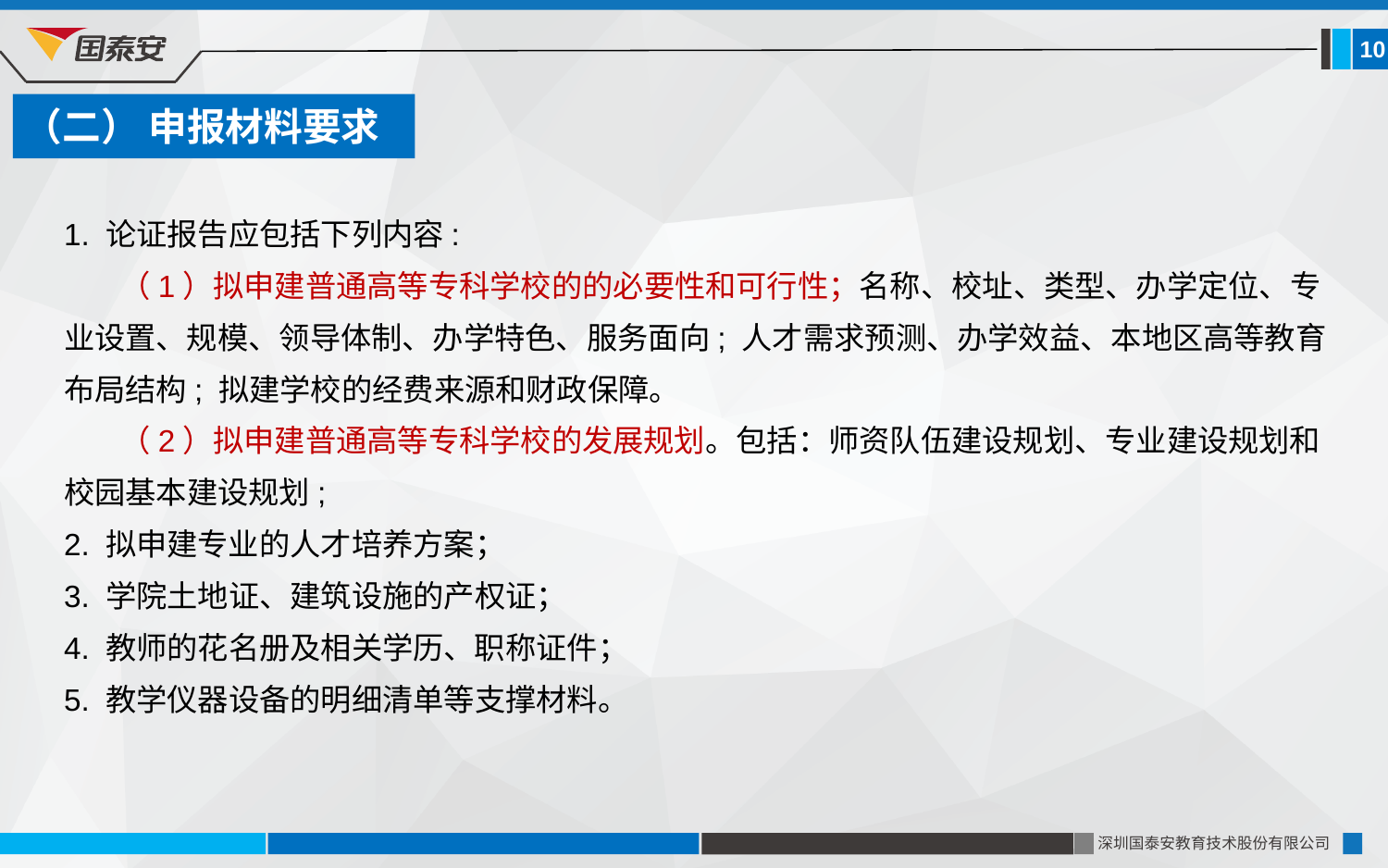

10
（二） 申报材料要求
1. 论证报告应包括下列内容:
       （1）拟申建普通高等专科学校的的必要性和可行性；名称、校址、类型、办学定位、专业设置、规模、领导体制、办学特色、服务面向; 人才需求预测、办学效益、本地区高等教育布局结构; 拟建学校的经费来源和财政保障。
       （2）拟申建普通高等专科学校的发展规划。包括：师资队伍建设规划、专业建设规划和校园基本建设规划;
2. 拟申建专业的人才培养方案；
3. 学院土地证、建筑设施的产权证；
4. 教师的花名册及相关学历、职称证件；
5. 教学仪器设备的明细清单等支撑材料。